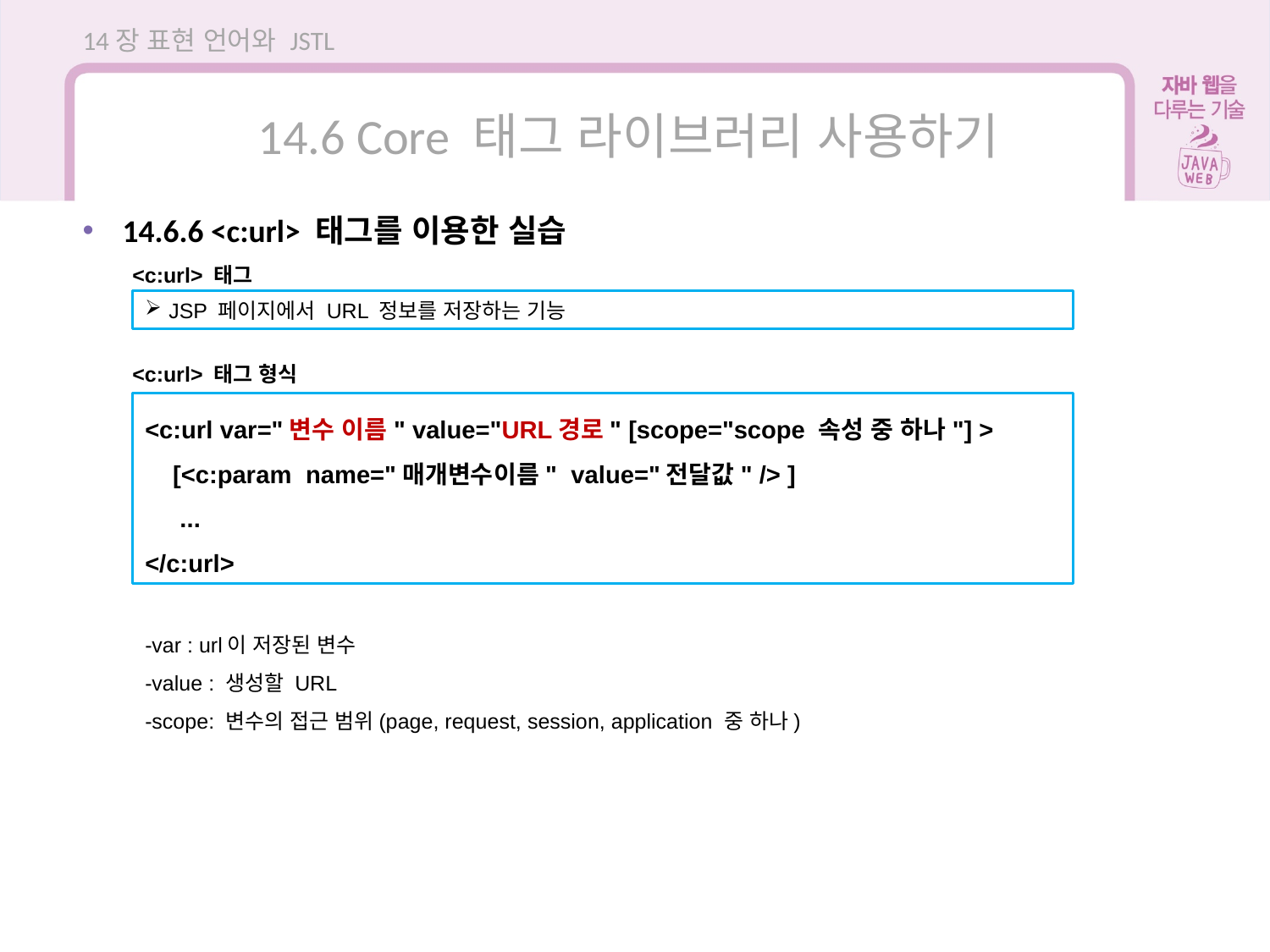

14장 표현 언어와 JSTL
14.6 Core 태그 라이브러리 사용하기
14.6.6 <c:url> 태그를 이용한 실습
<c:url> 태그
JSP 페이지에서 URL 정보를 저장하는 기능
<c:url> 태그 형식
<c:url var="변수 이름" value="URL경로" [scope="scope 속성 중 하나"] >
    [<c:param  name="매개변수이름"  value="전달값" /> ]
     ...
</c:url>
-var : url이 저장된 변수
-value : 생성할 URL
-scope: 변수의 접근 범위(page, request, session, application 중 하나)